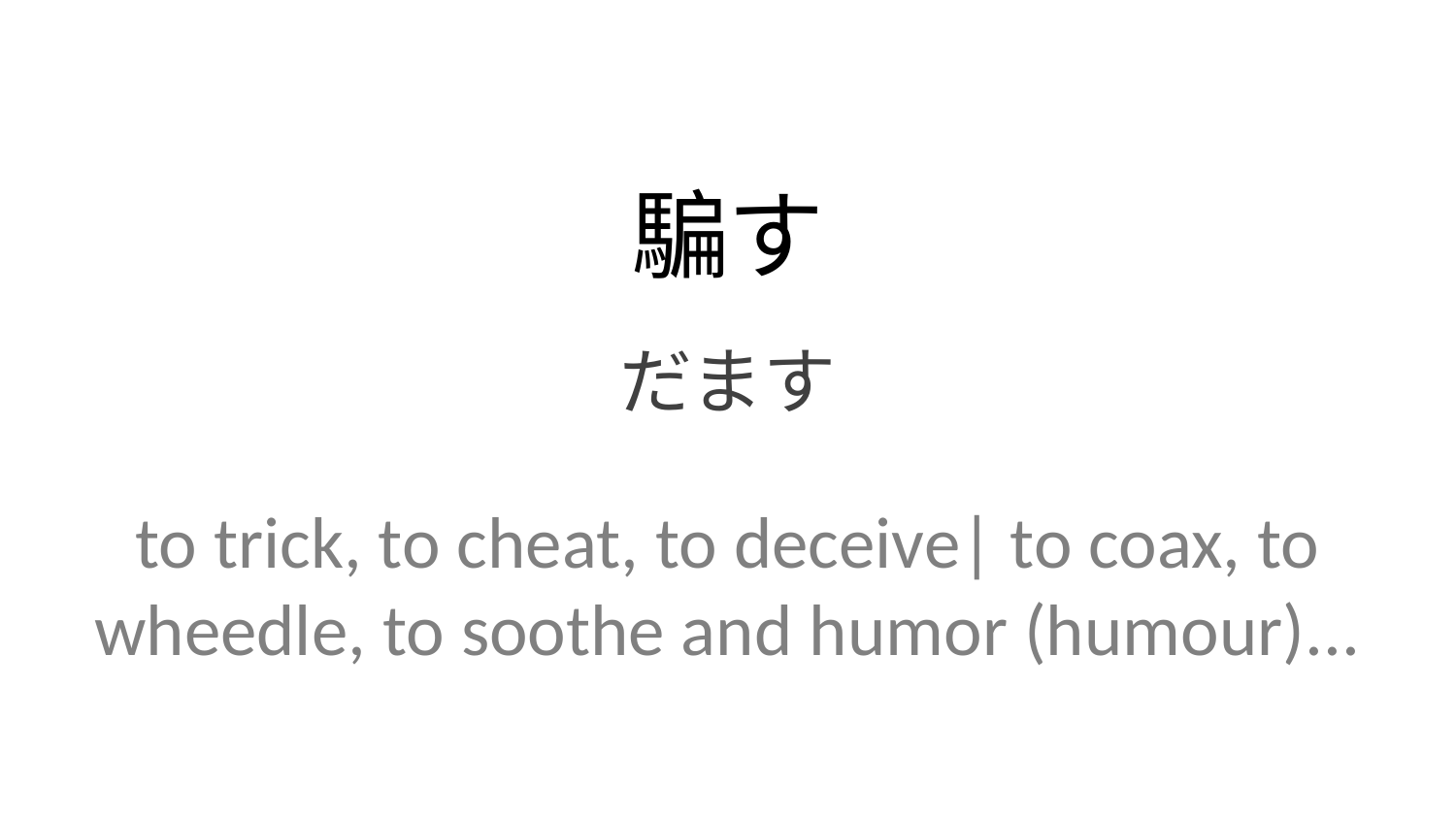

騙す

だます
to trick, to cheat, to deceive| to coax, to wheedle, to soothe and humor (humour)...